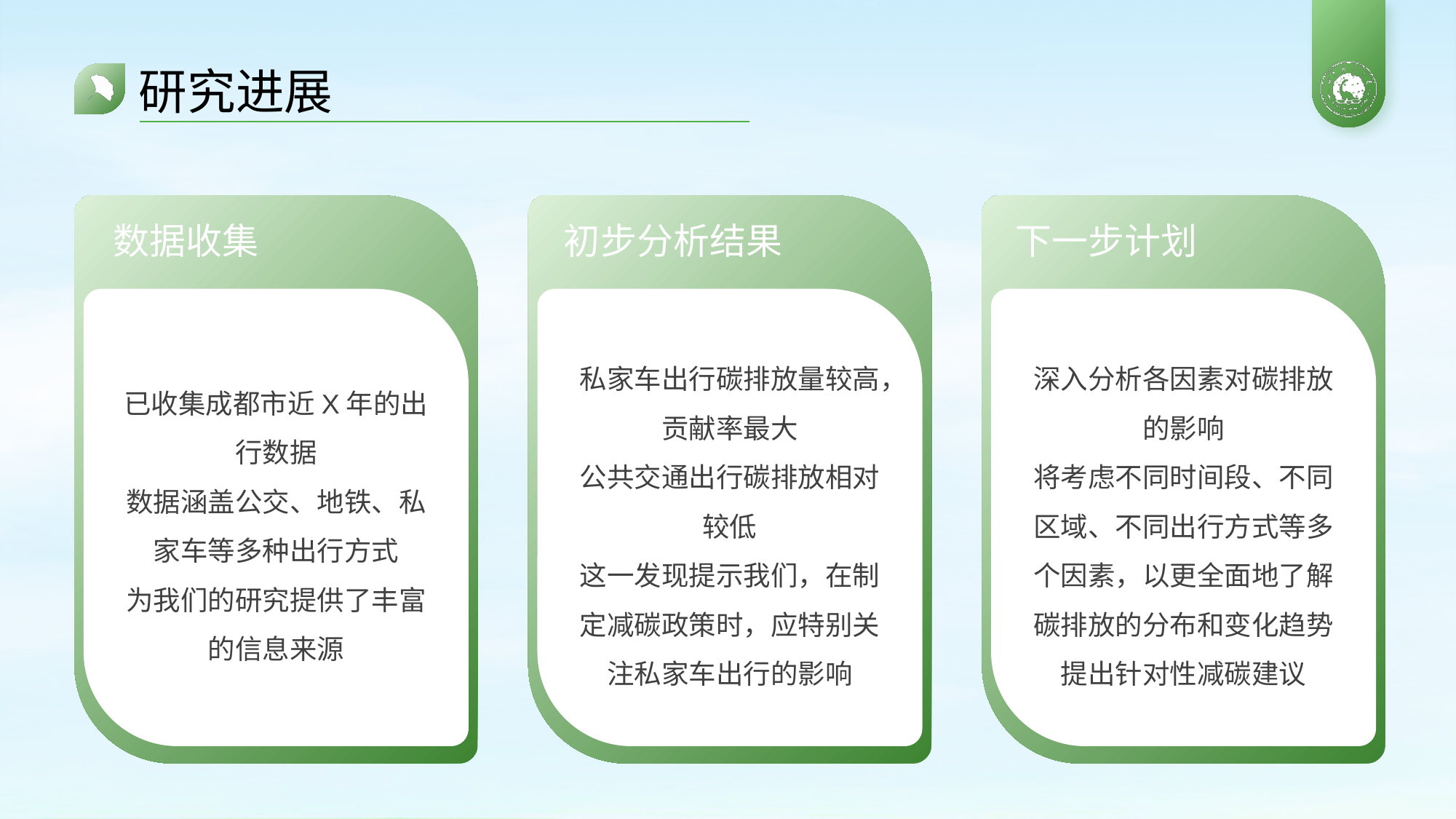

# 研究进展

数据收集
初步分析结果
下一步计划
已收集成都市近X年的出行数据
数据涵盖公交、地铁、私家车等多种出行方式
为我们的研究提供了丰富的信息来源
私家车出行碳排放量较高，贡献率最大
公共交通出行碳排放相对较低
这一发现提示我们，在制定减碳政策时，应特别关注私家车出行的影响
深入分析各因素对碳排放的影响
将考虑不同时间段、不同区域、不同出行方式等多个因素，以更全面地了解碳排放的分布和变化趋势
提出针对性减碳建议